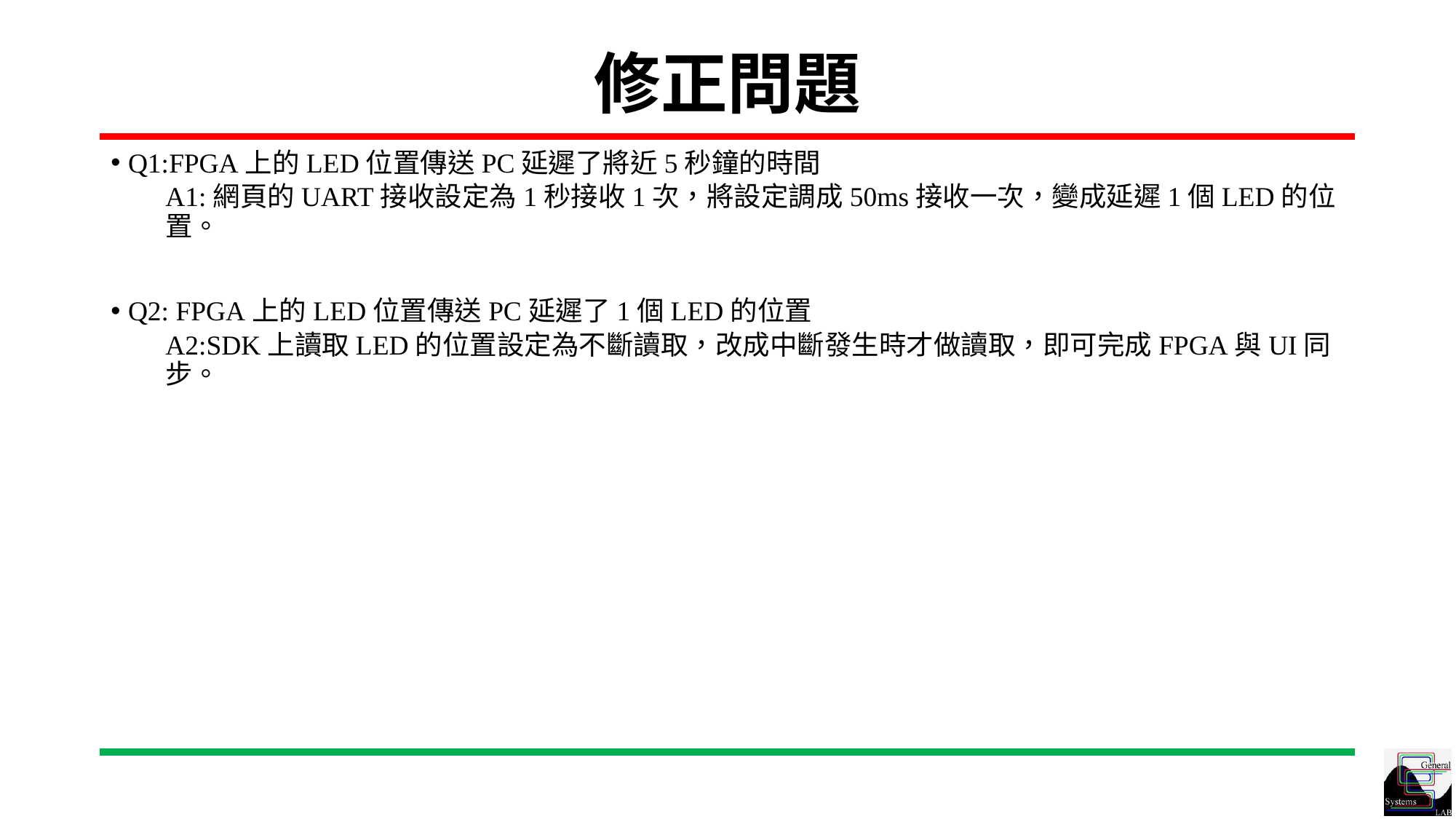

# 修正問題
Q1:FPGA上的LED位置傳送PC延遲了將近5秒鐘的時間
A1:網頁的UART接收設定為1秒接收1次，將設定調成50ms接收一次，變成延遲1個LED的位置。

Q2: FPGA上的LED位置傳送PC延遲了1個LED的位置
A2:SDK上讀取LED的位置設定為不斷讀取，改成中斷發生時才做讀取，即可完成FPGA與UI同步。